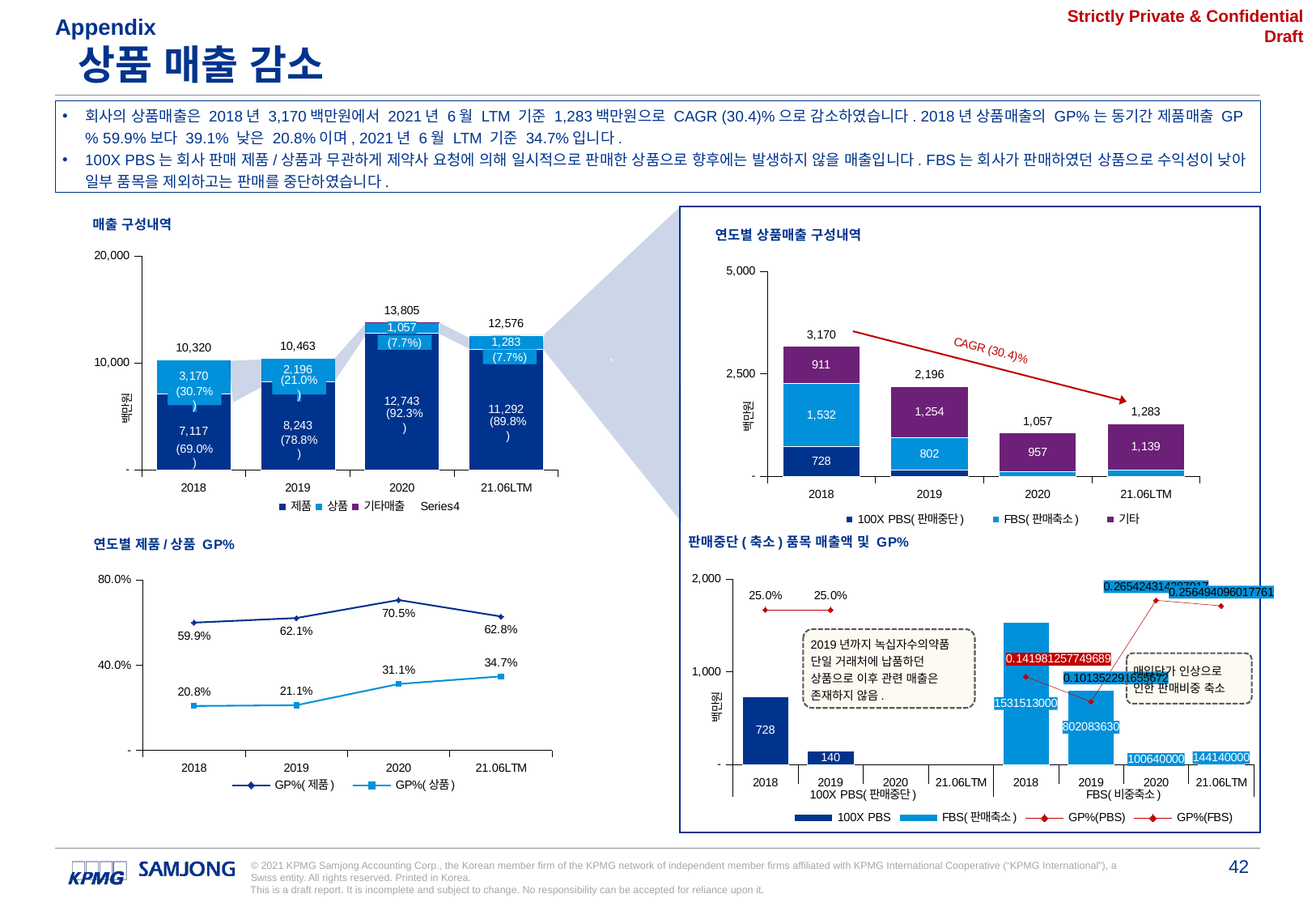

Appendix
   상품 매출 감소
회사의 상품매출은 2018년 3,170백만원에서 2021년 6월 LTM 기준 1,283백만원으로 CAGR (30.4)%으로 감소하였습니다. 2018년 상품매출의 GP%는 동기간 제품매출 GP% 59.9%보다 39.1% 낮은 20.8%이며, 2021년 6월 LTM 기준 34.7%입니다.
100X PBS는 회사 판매 제품/상품과 무관하게 제약사 요청에 의해 일시적으로 판매한 상품으로 향후에는 발생하지 않을 매출입니다. FBS는 회사가 판매하였던 상품으로 수익성이 낮아 일부 품목을 제외하고는 판매를 중단하였습니다.

### Chart: 매출 구성내역

| Category | 제품 | 상품 | 기타매출 |  |
|---|---|---|---|---|
| 2018 | 7116667616.0 | 3170071400.0 | 33464357.0 | 10320203373.0 |
| 2019 | 8243329595.0 | 2195625980.0 | 23749503.0 | 10462705078.0 |
| 2020 | 12743287120.0 | 1057441624.0 | 3798874.0 | 13804527618.0 |
| 21.06LTM | 11292290009.0 | 1282790044.0 | 881604.0 | 12575961657.0 |
`

### Chart: 연도별 상품매출 구성내역

| Category | 100X PBS(판매중단) | FBS(판매축소) | 기타 |  |
|---|---|---|---|---|
| 2018 | 728000000.0 | 1531513000.0 | 910558400.0 | 3170071400.0 |
| 2019 | 140000000.0 | 802083630.0 | 1253542350.0 | 2195625980.0 |
| 2020 | 0.0 | 100640000.0 | 956801624.0 | 1057441624.0 |
| 21.06LTM | 0.0 | 144140000.0 | 1138650044.0 | 1282790044.0 |

(7.7%)
(7.7%)

(21.0%)
(30.7%)
(92.3%)
(89.8%)
(78.8%)
(69.0%)
Source: 회사제공자료

### Chart: 판매중단(축소)품목 매출액 및 GP%

| Category | 100X PBS | FBS(판매축소) | GP%(PBS) | GP%(FBS) |
|---|---|---|---|---|
| 2018 | 728000000.0 | None | 0.25 | None |
| 2019 | 140000000.0 | None | 0.25 | None |
| 2020 | None | None | None | None |
| 21.06LTM | None | None | None | None |
| 2018 | None | 1531513000.0 | None | 0.14198125774968937 |
| 2019 | None | 802083630.0 | None | 0.10135229165567186 |
| 2020 | None | 100640000.0 | None | 0.2654243143879173 |
| 21.06LTM | None | 144140000.0 | None | 0.2564940960177605 |

### Chart: 연도별 제품/상품 GP%

| Category | GP%(제품) | GP%(상품) |
|---|---|---|
| 2018 | 0.5992982040374105 | 0.20807399038393898 |
| 2019 | 0.6208174313573592 | 0.21146120069138552 |
| 2020 | 0.7054309623057445 | 0.3112692507364359 |
| 21.06LTM | 0.6282558957789516 | 0.3468807971197506 |
2019년까지 녹십자수의약품 단일 거래처에 납품하던 상품으로 이후 관련 매출은 존재하지 않음.
매입단가 인상으로 인한 판매비중 축소
Source: 회사제공자료
Note: 해당 GP%는  내부거래 관련 조정사항 반영 후 금액으로 계산됨